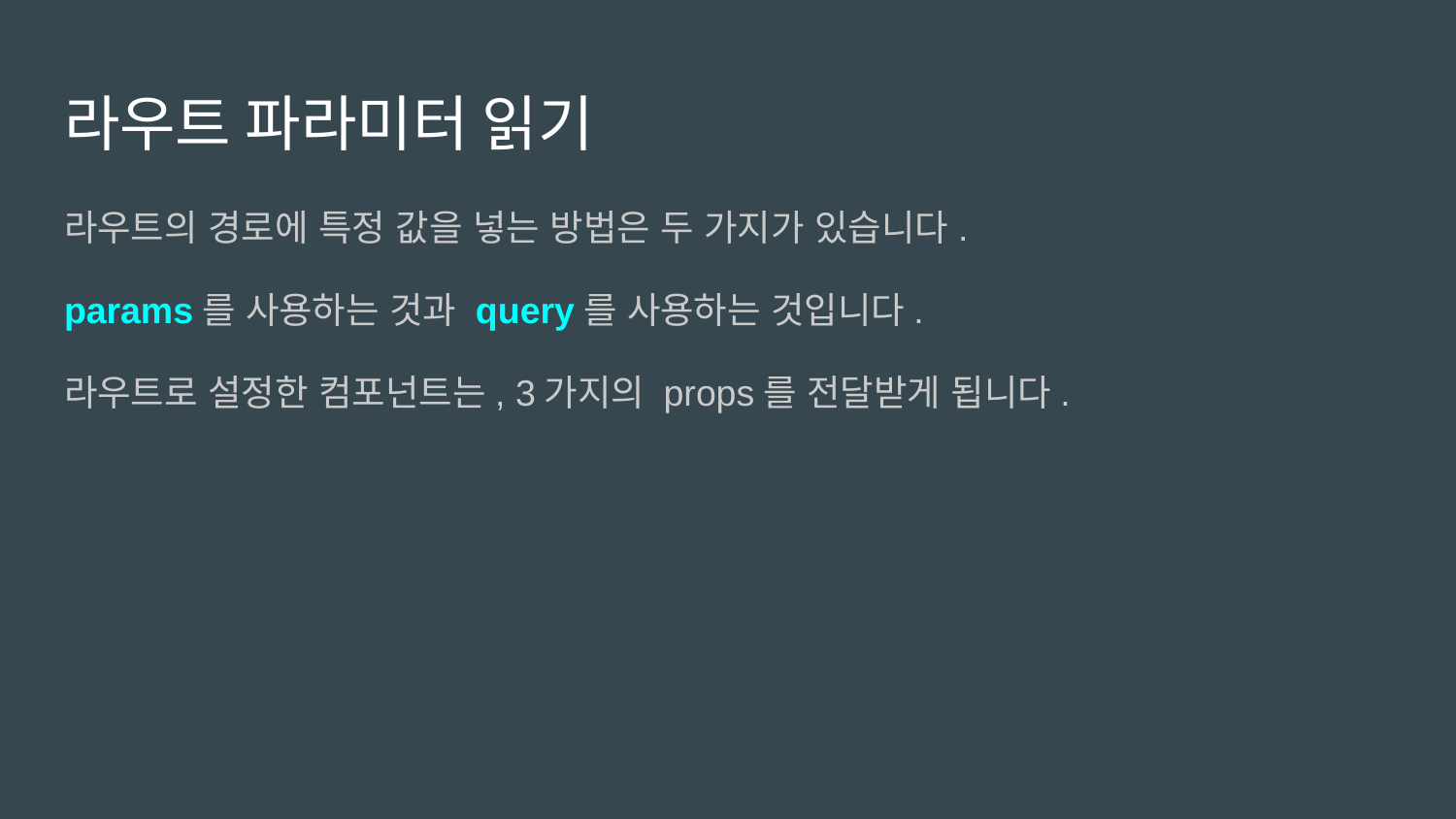

# 라우트 파라미터 읽기
라우트의 경로에 특정 값을 넣는 방법은 두 가지가 있습니다.
params를 사용하는 것과 query를 사용하는 것입니다.
라우트로 설정한 컴포넌트는, 3가지의 props를 전달받게 됩니다.